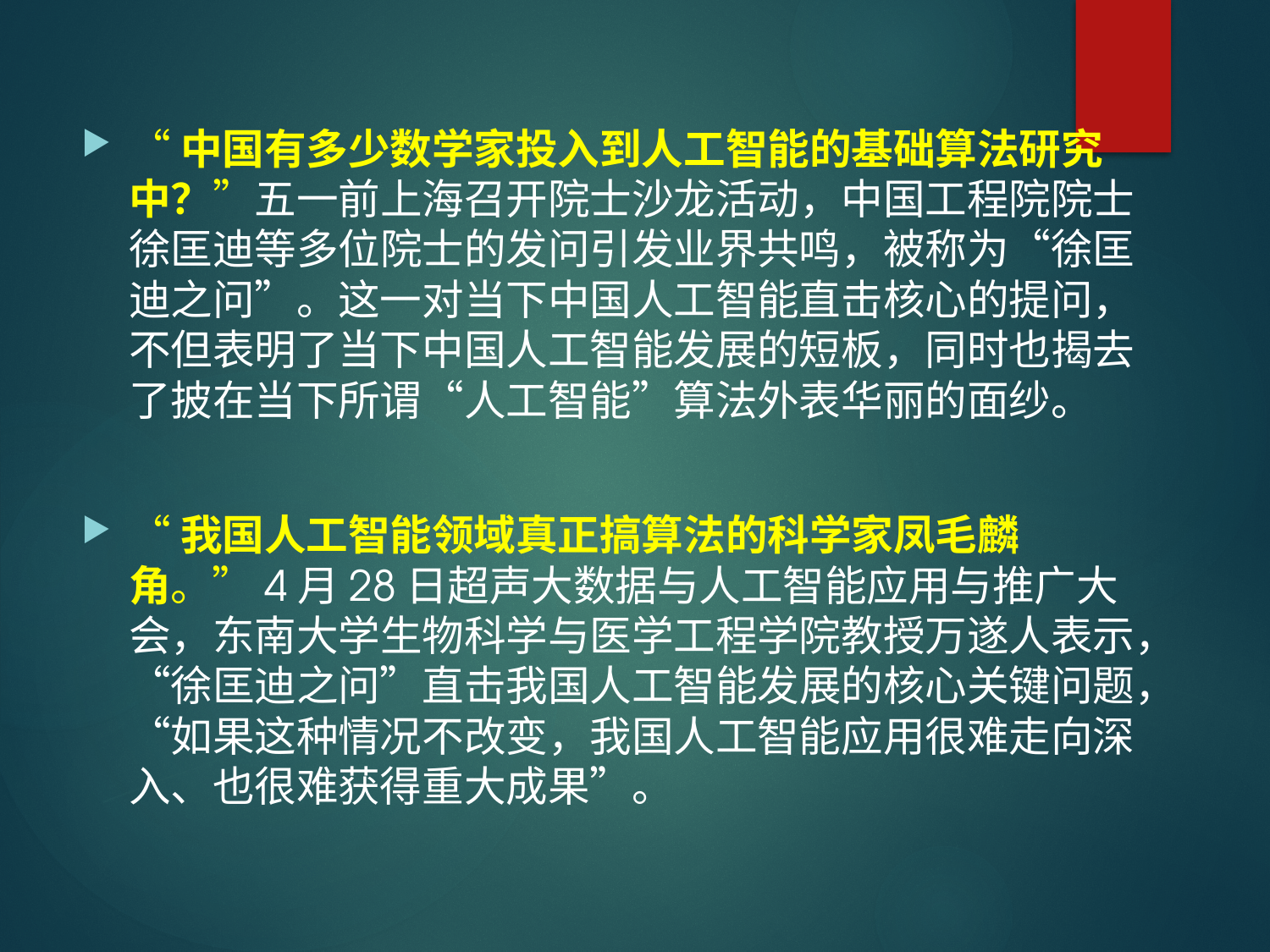

#
“中国有多少数学家投入到人工智能的基础算法研究中？”五一前上海召开院士沙龙活动，中国工程院院士徐匡迪等多位院士的发问引发业界共鸣，被称为“徐匡迪之问”。这一对当下中国人工智能直击核心的提问，不但表明了当下中国人工智能发展的短板，同时也揭去了披在当下所谓“人工智能”算法外表华丽的面纱。

“我国人工智能领域真正搞算法的科学家凤毛麟角。”4月28日超声大数据与人工智能应用与推广大会，东南大学生物科学与医学工程学院教授万遂人表示，“徐匡迪之问”直击我国人工智能发展的核心关键问题，“如果这种情况不改变，我国人工智能应用很难走向深入、也很难获得重大成果”。